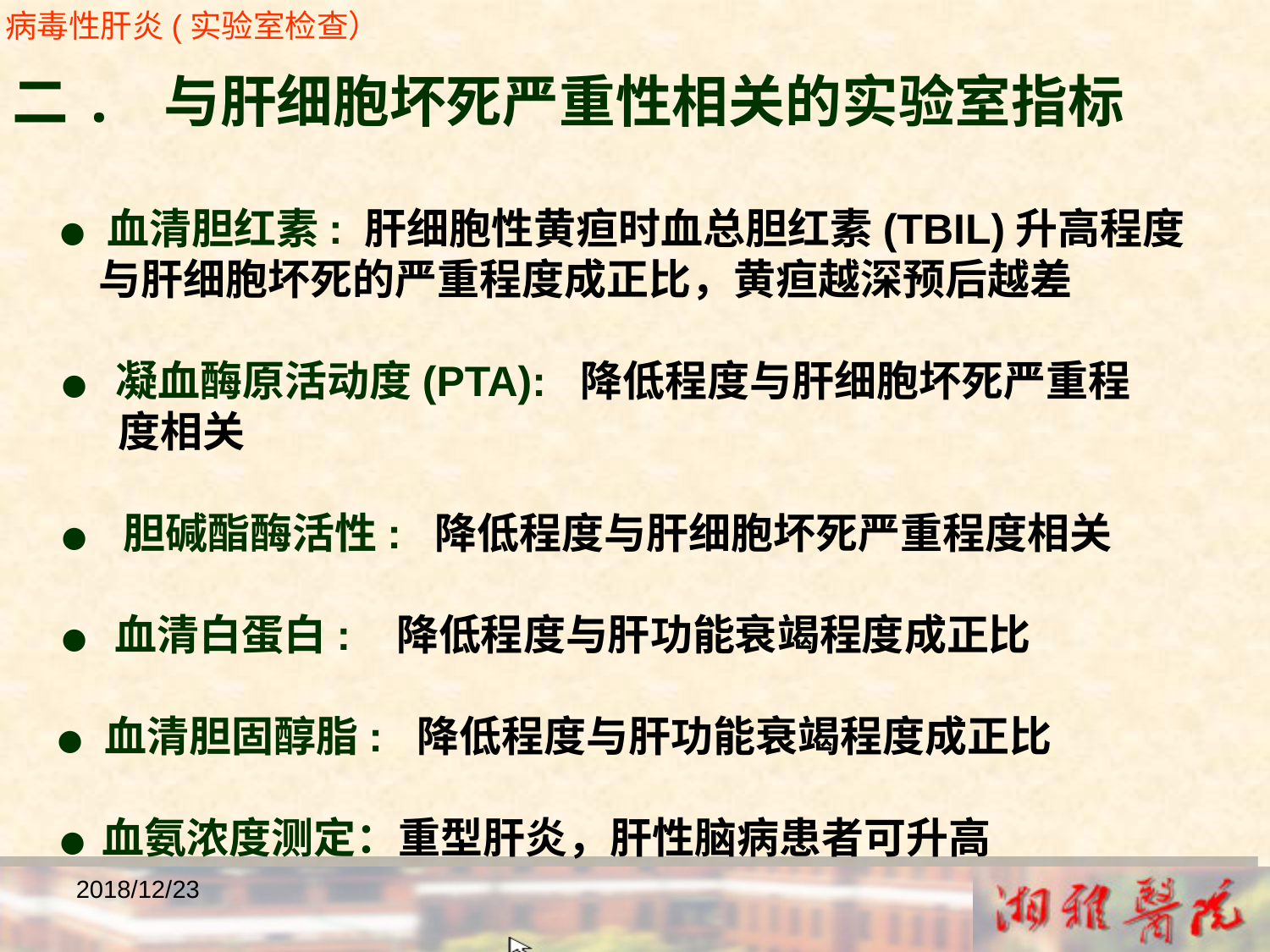

病毒性肝炎(实验室检查）
二. 与肝细胞坏死严重性相关的实验室指标

     ●  血清胆红素: 肝细胞性黄疸时血总胆红素(TBIL)升高程度
        与肝细胞坏死的严重程度成正比，黄疸越深预后越差

         ●  凝血酶原活动度(PTA):  降低程度与肝细胞坏死严重程
          度相关

         ●    胆碱酯酶活性:  降低程度与肝细胞坏死严重程度相关

         ●    血清白蛋白:   降低程度与肝功能衰竭程度成正比

     ●  血清胆固醇脂:  降低程度与肝功能衰竭程度成正比

     ●  血氨浓度测定：重型肝炎，肝性脑病患者可升高

2018/12/23